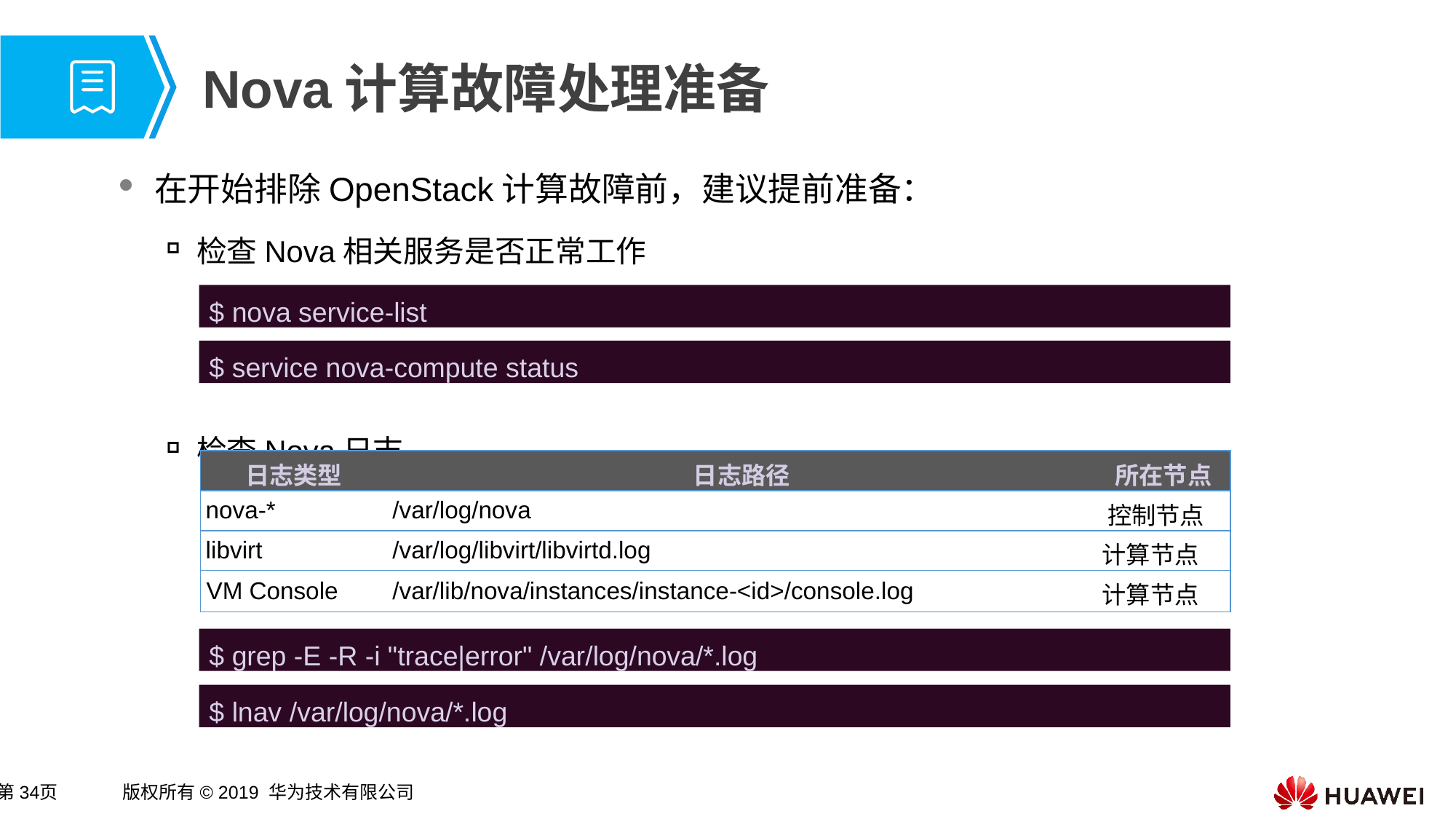

# Nova计算故障处理准备
在开始排除OpenStack计算故障前，建议提前准备：
检查Nova相关服务是否正常工作

检查Nova日志

$ nova service-list
$ service nova-compute status
| 日志类型 | 日志路径 | 所在节点 |
| --- | --- | --- |
| nova-\* | /var/log/nova | 控制节点 |
| libvirt | /var/log/libvirt/libvirtd.log | 计算节点 |
| VM Console | /var/lib/nova/instances/instance-<id>/console.log | 计算节点 |
$ grep -E -R -i "trace|error" /var/log/nova/*.log
$ lnav /var/log/nova/*.log